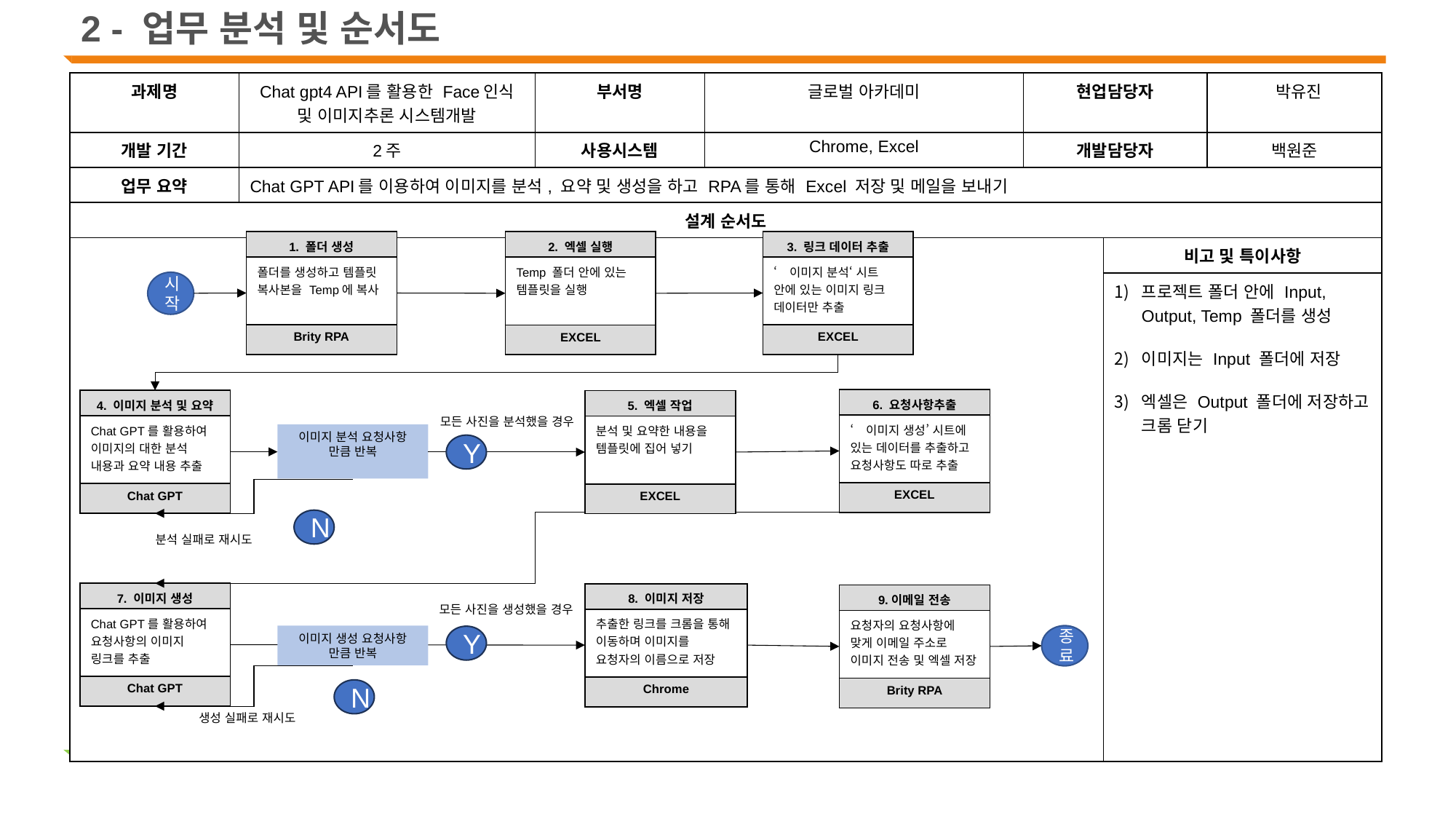

2 - 업무 분석 및 순서도
| 과제명 | Chat gpt4 API를 활용한 Face인식 및 이미지추론 시스템개발 | 부서명 | 글로벌 아카데미 | 현업담당자 |  | 박유진 |
| --- | --- | --- | --- | --- | --- | --- |
| 개발 기간 | 2주 | 사용시스템 | Chrome, Excel | 개발담당자 |  | 백원준 |
| 업무 요약 | Chat GPT API를 이용하여 이미지를 분석, 요약 및 생성을 하고 RPA를 통해 Excel 저장 및 메일을 보내기 |  |  |  |  |  |
| 설계 순서도 |  |  |  |  |  |  |
|  |  |  |  |  | 비고 및 특이사항 |  |
|  |  |  |  |  | 프로젝트 폴더 안에 Input, Output, Temp 폴더를 생성 이미지는 Input 폴더에 저장 엑셀은 Output 폴더에 저장하고 크롬 닫기 |  |
| 1. 폴더 생성 |
| --- |
| 폴더를 생성하고 템플릿 복사본을 Temp에 복사 |
| Brity RPA |
| 3. 링크 데이터 추출 |
| --- |
| ‘이미지 분석‘ 시트 안에 있는 이미지 링크 데이터만 추출 |
| EXCEL |
| 2. 엑셀 실행 |
| --- |
| Temp 폴더 안에 있는 템플릿을 실행 |
| EXCEL |
시작
| 6. 요청사항추출 |
| --- |
| ‘이미지 생성’ 시트에 있는 데이터를 추출하고 요청사항도 따로 추출 |
| EXCEL |
| 4. 이미지 분석 및 요약 |
| --- |
| Chat GPT를 활용하여 이미지의 대한 분석 내용과 요약 내용 추출 |
| Chat GPT |
| 5. 엑셀 작업 |
| --- |
| 분석 및 요약한 내용을 템플릿에 집어 넣기 |
| EXCEL |
모든 사진을 분석했을 경우
이미지 분석 요청사항 만큼 반복

Y
N
분석 실패로 재시도
| 7. 이미지 생성 |
| --- |
| Chat GPT를 활용하여 요청사항의 이미지 링크를 추출 |
| Chat GPT |
| 8. 이미지 저장 |
| --- |
| 추출한 링크를 크롬을 통해 이동하며 이미지를 요청자의 이름으로 저장 |
| Chrome |
| 9.이메일 전송 |
| --- |
| 요청자의 요청사항에 맞게 이메일 주소로 이미지 전송 및 엑셀 저장 |
| Brity RPA |
모든 사진을 생성했을 경우
이미지 생성 요청사항 만큼 반복
종료
Y
N
생성 실패로 재시도